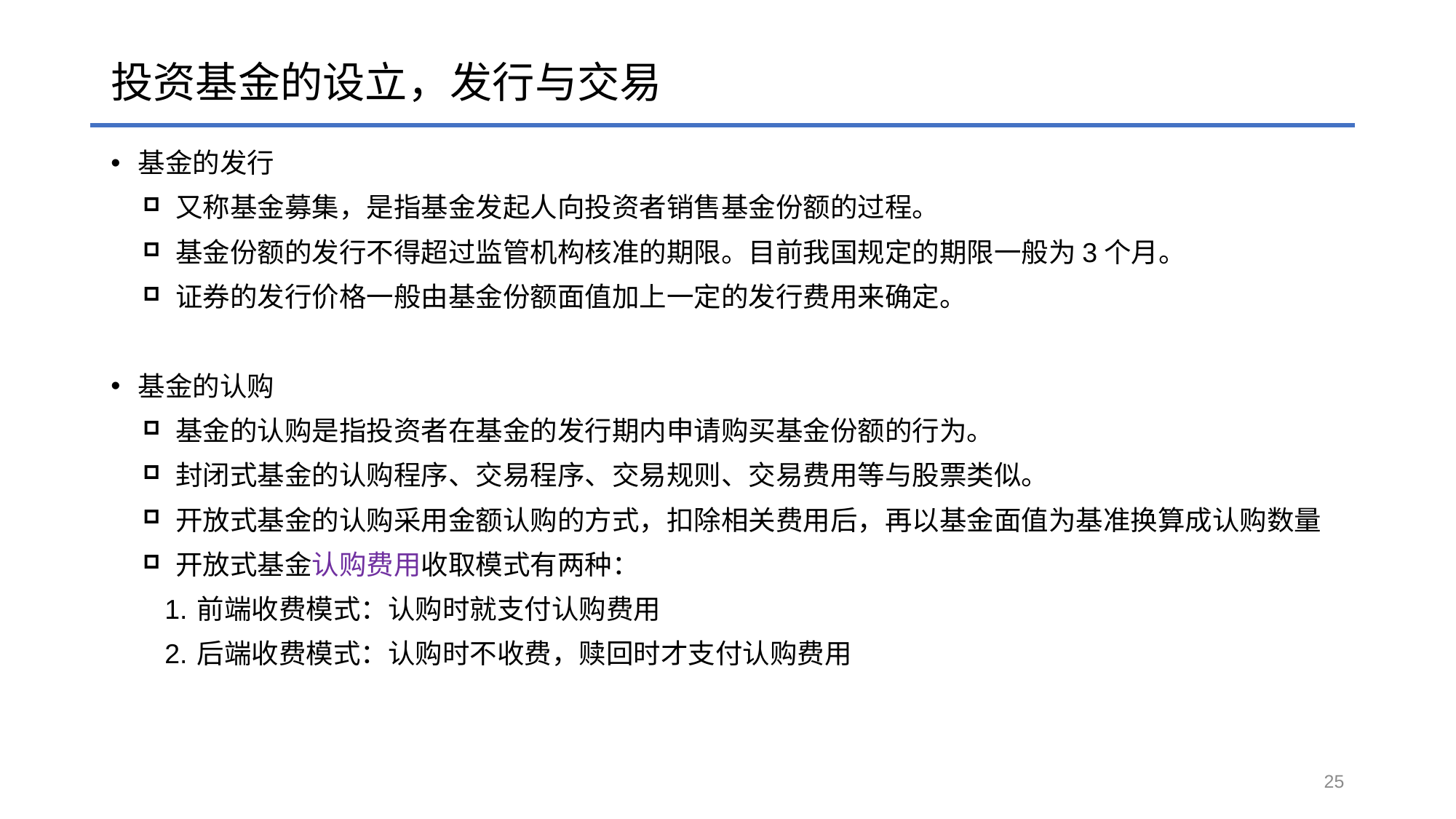

# 投资基金的设立，发行与交易
基金的发行
又称基金募集，是指基金发起人向投资者销售基金份额的过程。
基金份额的发行不得超过监管机构核准的期限。目前我国规定的期限一般为3个月。
证券的发行价格一般由基金份额面值加上一定的发行费用来确定。

基金的认购
基金的认购是指投资者在基金的发行期内申请购买基金份额的行为。
封闭式基金的认购程序、交易程序、交易规则、交易费用等与股票类似。
开放式基金的认购采用金额认购的方式，扣除相关费用后，再以基金面值为基准换算成认购数量
开放式基金认购费用收取模式有两种：
前端收费模式：认购时就支付认购费用
后端收费模式：认购时不收费，赎回时才支付认购费用
25